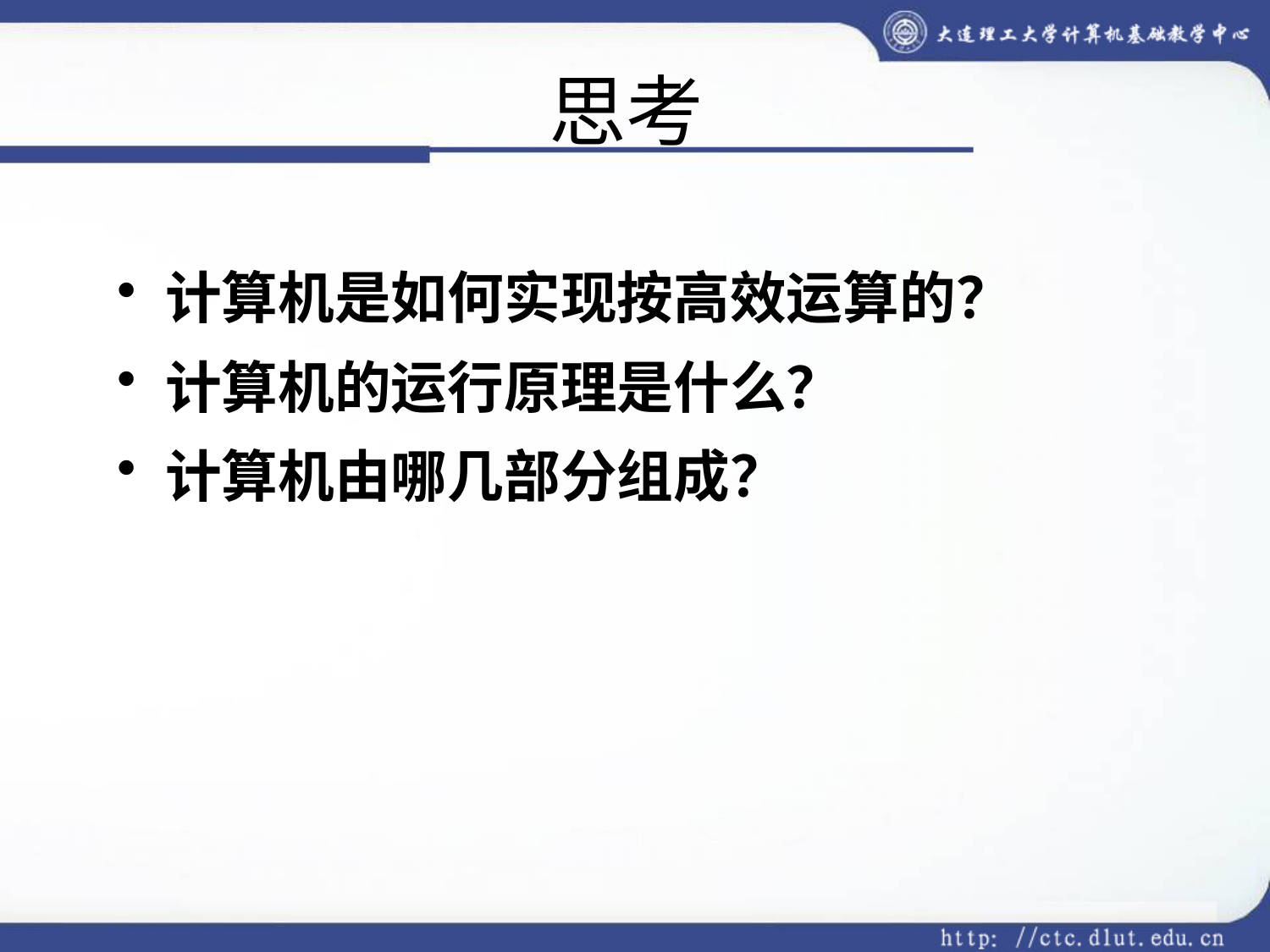

# 思考
计算机是如何实现按高效运算的？
计算机的运行原理是什么？
计算机由哪几部分组成？